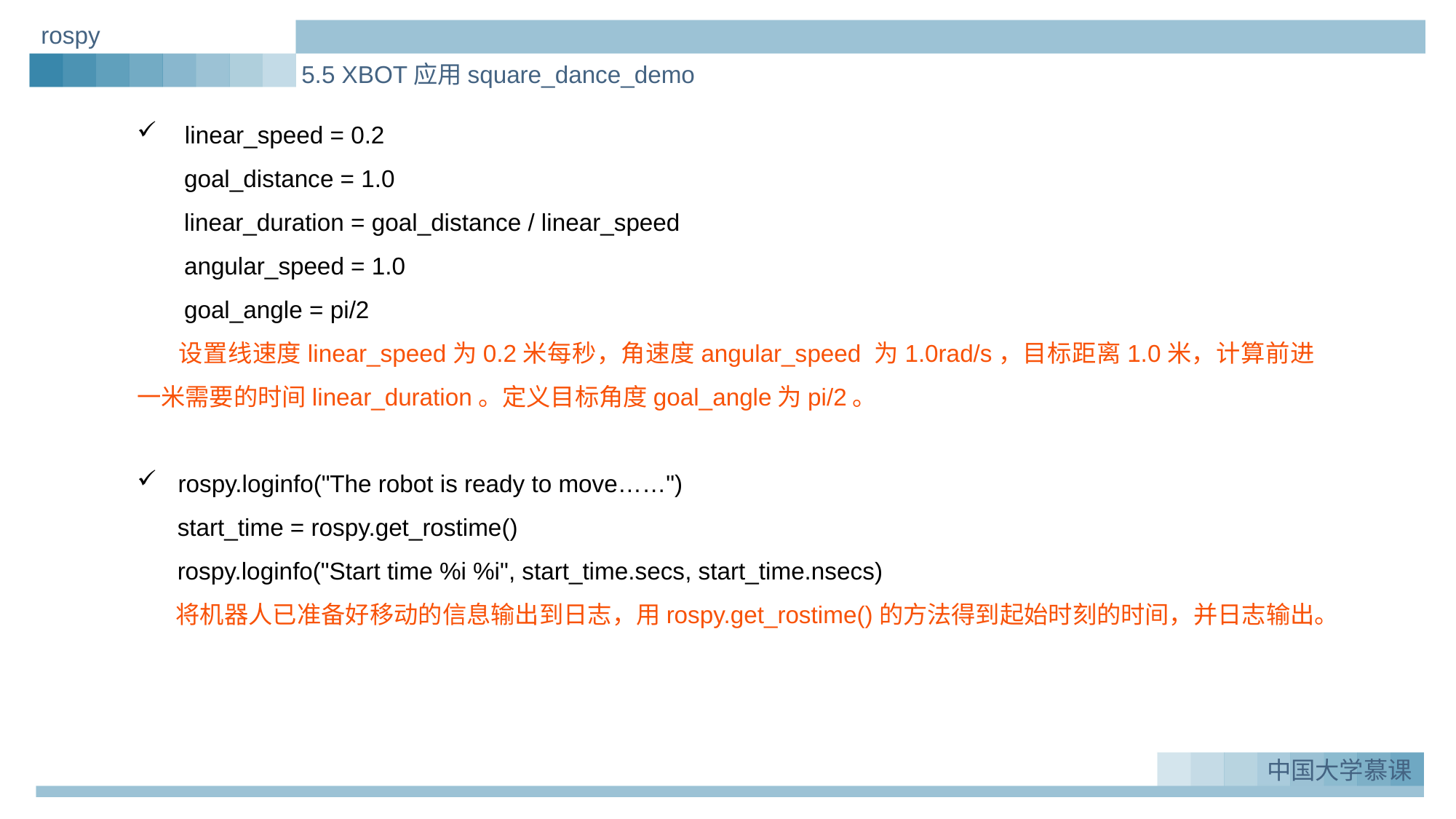

rospy
5.5 XBOT应用square_dance_demo

 linear_speed = 0.2
       goal_distance = 1.0
       linear_duration = goal_distance / linear_speed
       angular_speed = 1.0
       goal_angle = pi/2
      设置线速度linear_speed为0.2米每秒，角速度angular_speed 为1.0rad/s，目标距离1.0米，计算前进一米需要的时间linear_duration。定义目标角度goal_angle为pi/2。

rospy.loginfo("The robot is ready to move……")
      start_time = rospy.get_rostime()
      rospy.loginfo("Start time %i %i", start_time.secs, start_time.nsecs)
      将机器人已准备好移动的信息输出到日志，用rospy.get_rostime()的方法得到起始时刻的时间，并日志输出。
实例一：Greeting_demo
1.
中国大学慕课